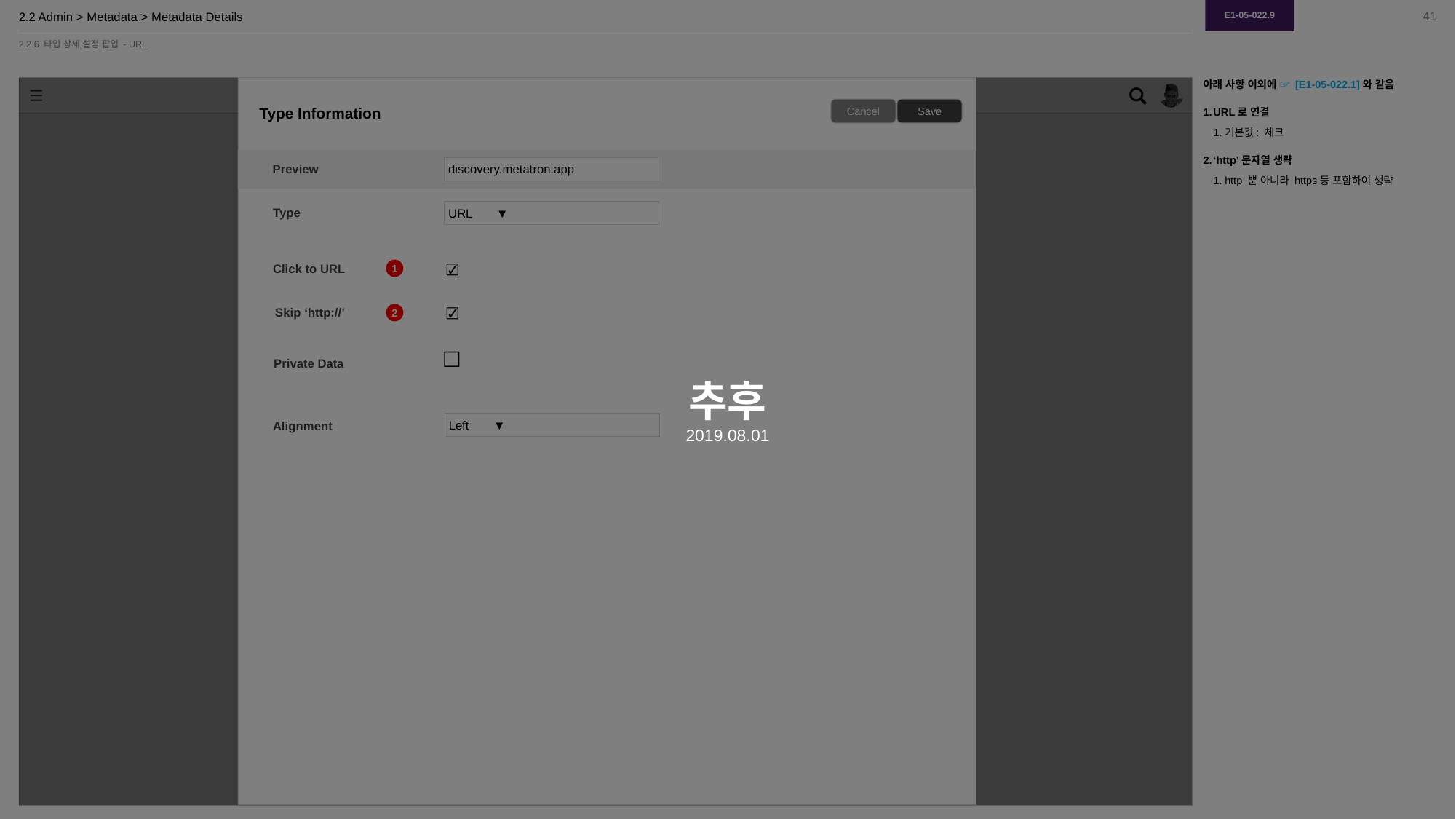

추후
2019.08.01
E1-05-022.9
41
# 2.2 Admin > Metadata > Metadata Details
2.2.6 타입 상세 설정 팝업 - URL
Type Information
아래 사항 이외에 ☞ [E1-05-022.1]와 같음
URL로 연결
기본값: 체크
‘http’문자열 생략
http 뿐 아니라 https등 포함하여 생략
Cancel
Save

discovery.metatron.app
Preview
URL       ▼
Type
1
Click to URL
☑
Skip ‘http://’
2
☑
☐
Private Data
Left       ▼
Alignment